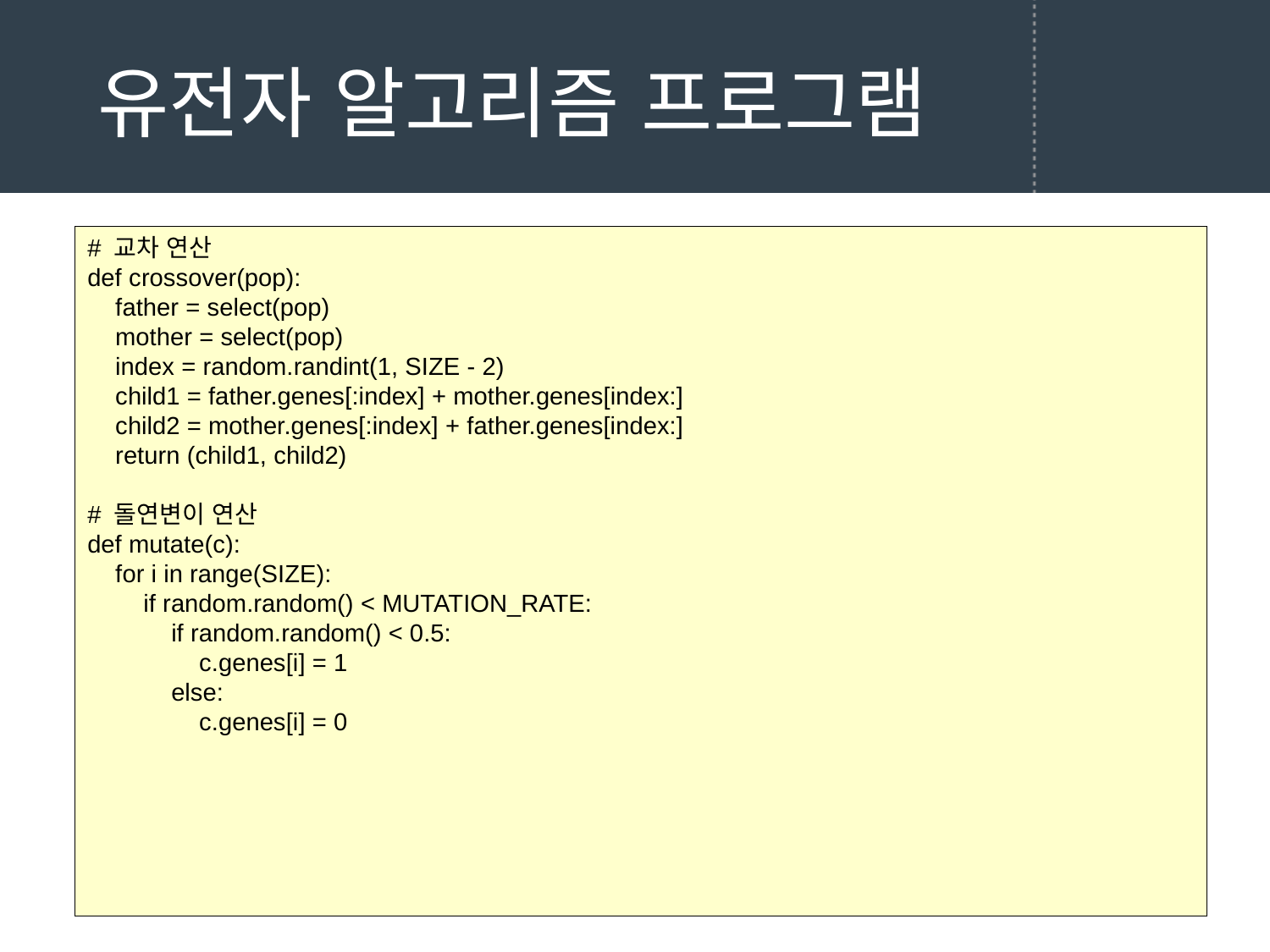

# 유전자 알고리즘 프로그램
# 교차 연산
def crossover(pop):
    father = select(pop)
    mother = select(pop)
    index = random.randint(1, SIZE - 2)
    child1 = father.genes[:index] + mother.genes[index:]
    child2 = mother.genes[:index] + father.genes[index:]
    return (child1, child2)

# 돌연변이 연산
def mutate(c):
    for i in range(SIZE):
        if random.random() < MUTATION_RATE:
            if random.random() < 0.5:
                c.genes[i] = 1
            else:
                c.genes[i] = 0